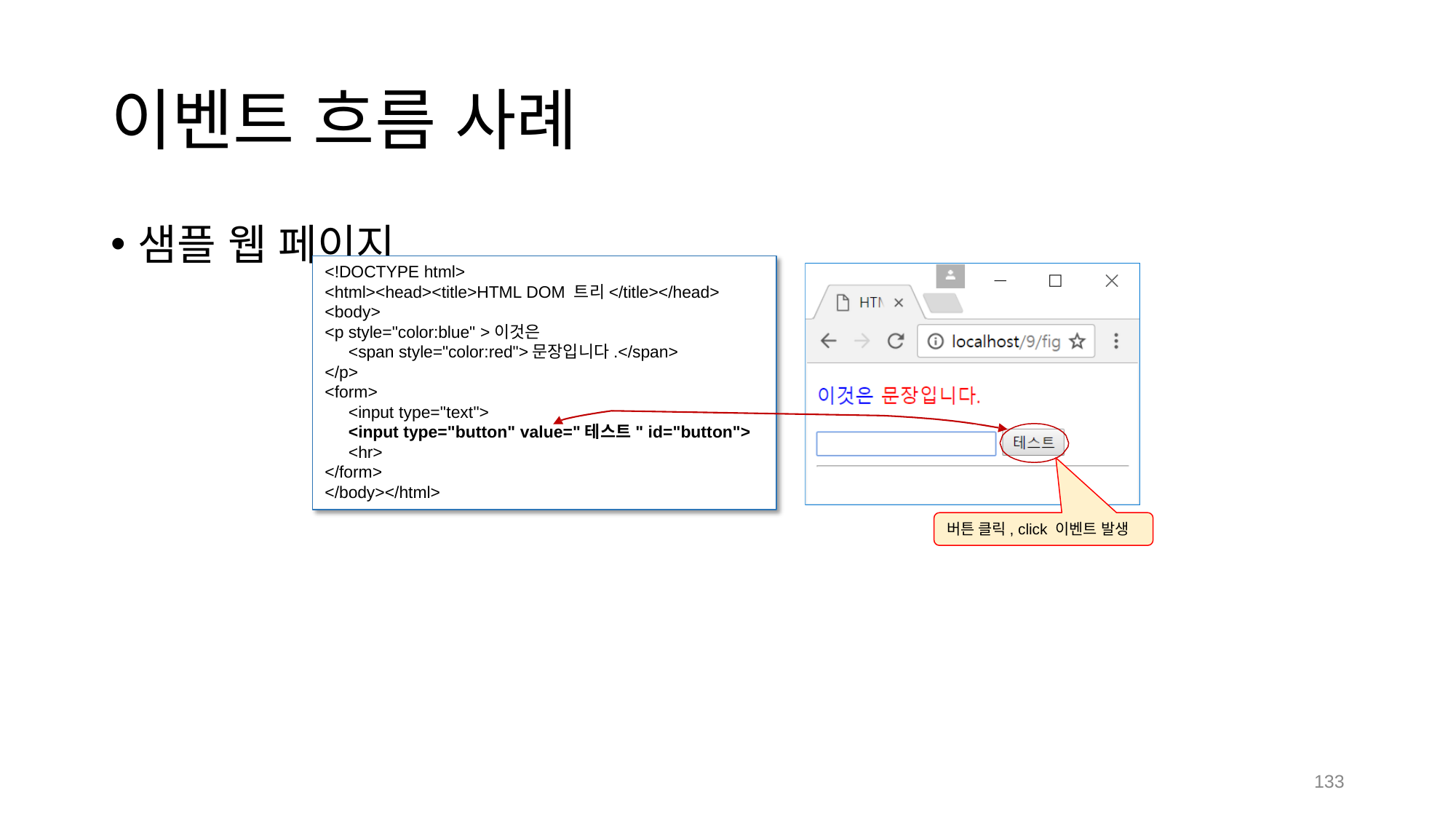

# 이벤트 흐름 사례
샘플 웹 페이지

<!DOCTYPE html>
<html><head><title>HTML DOM 트리</title></head>
<body>
<p style="color:blue" >이것은
<span style="color:red">문장입니다.</span>
</p>
<form>
<input type="text">
<input type="button" value="테스트" id="button">
<hr>
</form>
</body></html>

버튼 클릭, click 이벤트 발생
133